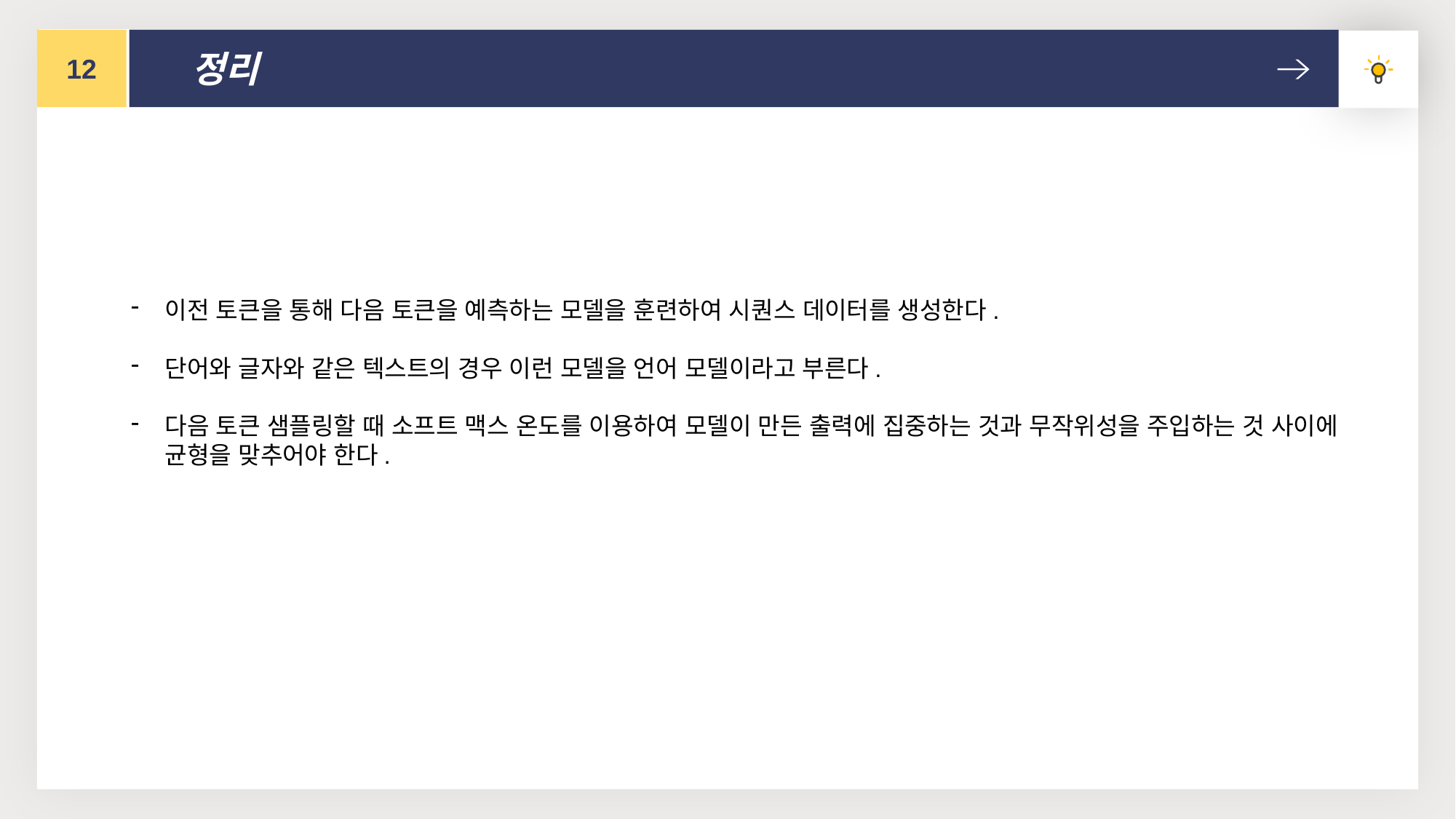

12
정리

이전 토큰을 통해 다음 토큰을 예측하는 모델을 훈련하여 시퀀스 데이터를 생성한다.

단어와 글자와 같은 텍스트의 경우 이런 모델을 언어 모델이라고 부른다.

다음 토큰 샘플링할 때 소프트 맥스 온도를 이용하여 모델이 만든 출력에 집중하는 것과 무작위성을 주입하는 것 사이에 균형을 맞추어야 한다.